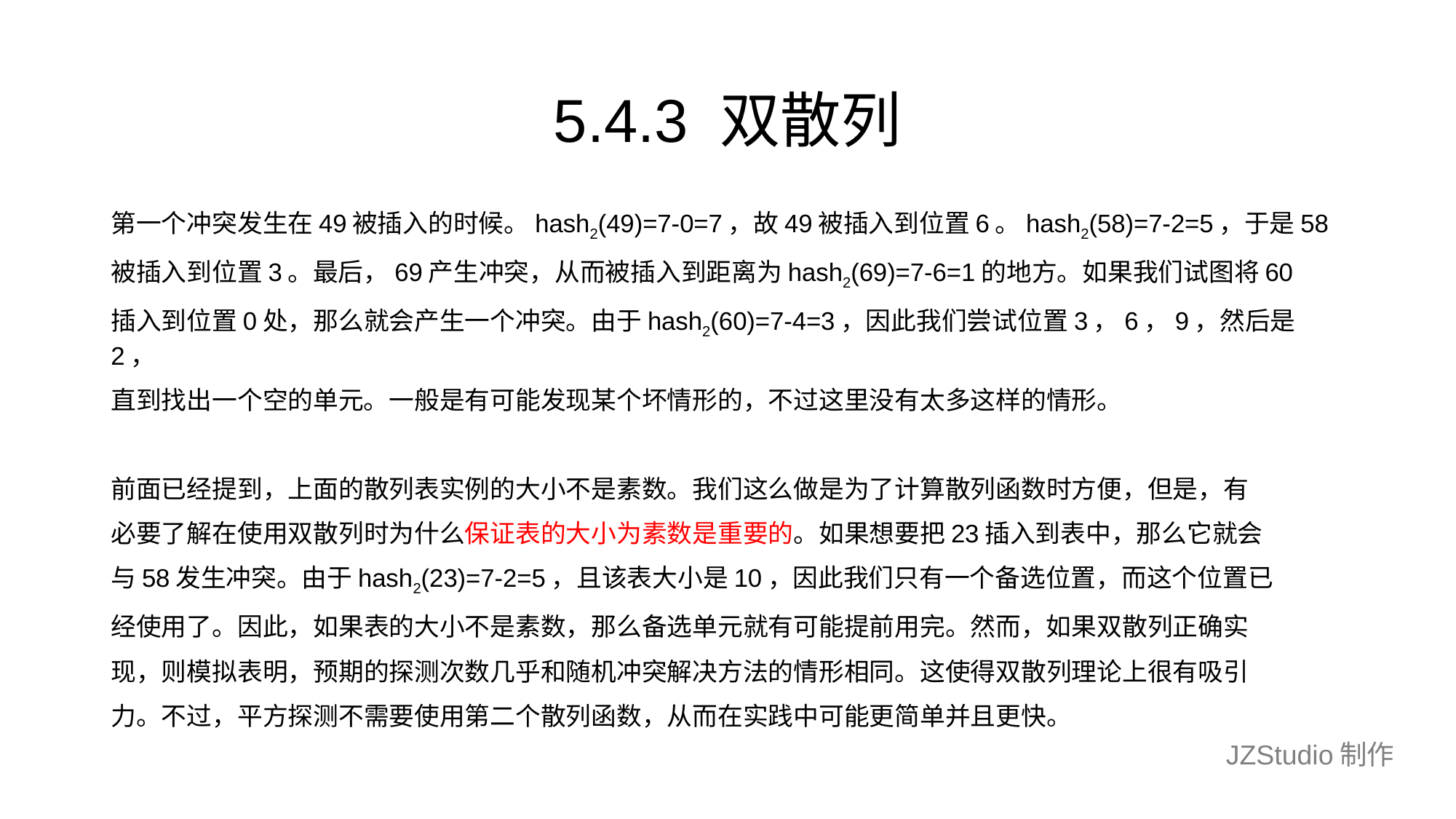

# 5.4.3 双散列
第一个冲突发生在49被插入的时候。hash2(49)=7-0=7，故49被插入到位置6。hash2(58)=7-2=5，于是58
被插入到位置3。最后，69产生冲突，从而被插入到距离为hash2(69)=7-6=1的地方。如果我们试图将60
插入到位置0处，那么就会产生一个冲突。由于hash2(60)=7-4=3，因此我们尝试位置3，6，9，然后是2，
直到找出一个空的单元。一般是有可能发现某个坏情形的，不过这里没有太多这样的情形。

前面已经提到，上面的散列表实例的大小不是素数。我们这么做是为了计算散列函数时方便，但是，有
必要了解在使用双散列时为什么保证表的大小为素数是重要的。如果想要把23插入到表中，那么它就会
与58发生冲突。由于hash2(23)=7-2=5，且该表大小是10，因此我们只有一个备选位置，而这个位置已
经使用了。因此，如果表的大小不是素数，那么备选单元就有可能提前用完。然而，如果双散列正确实
现，则模拟表明，预期的探测次数几乎和随机冲突解决方法的情形相同。这使得双散列理论上很有吸引
力。不过，平方探测不需要使用第二个散列函数，从而在实践中可能更简单并且更快。